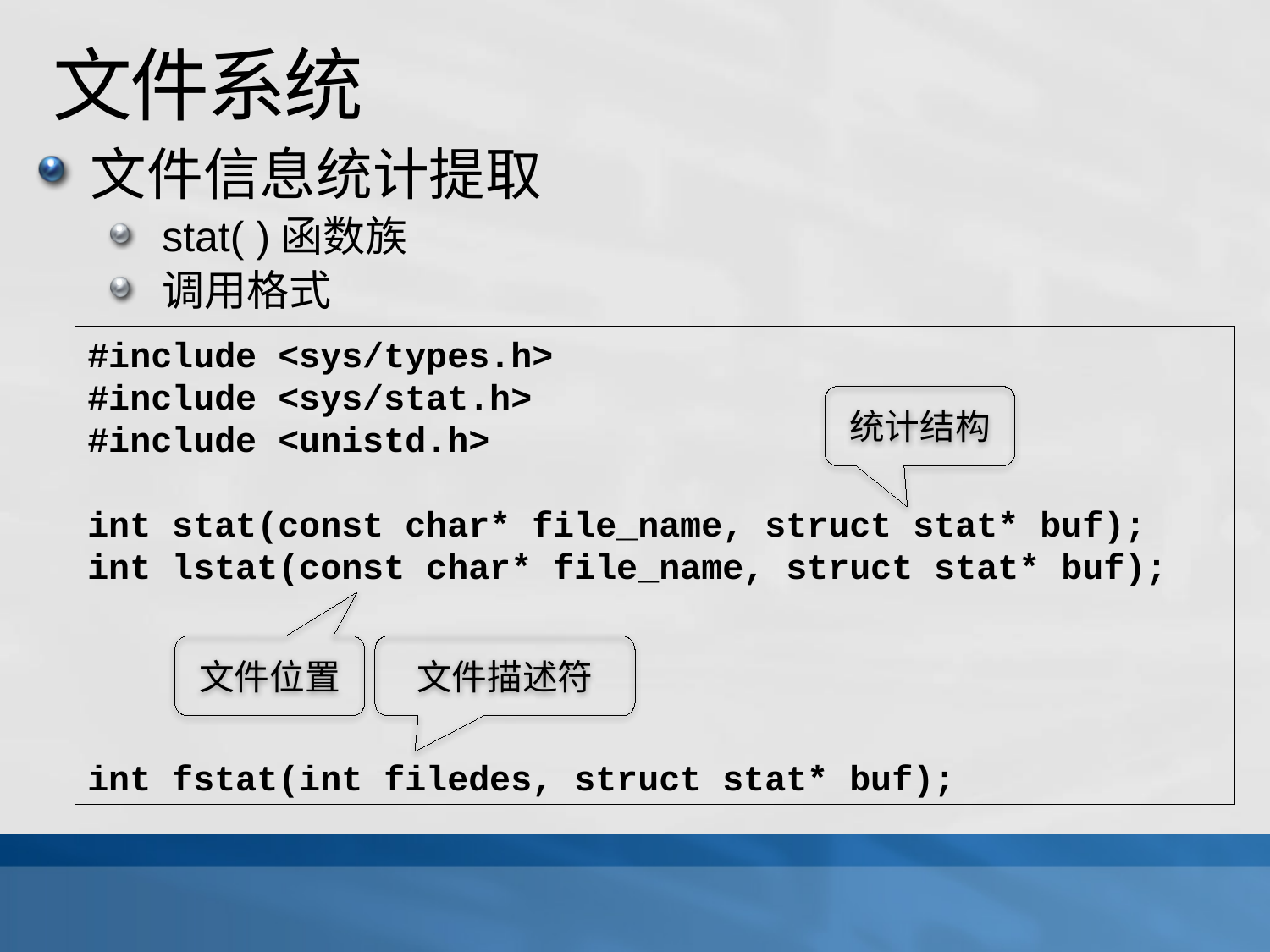

# 文件系统
文件信息统计提取
stat( )函数族
调用格式

lstat统计符号连接文件本身，stat统计符号连接指向的文件
#include <sys/types.h>
#include <sys/stat.h>
#include <unistd.h>

int stat(const char* file_name, struct stat* buf);
int lstat(const char* file_name, struct stat* buf);

int fstat(int filedes, struct stat* buf);
统计结构
文件位置
文件描述符